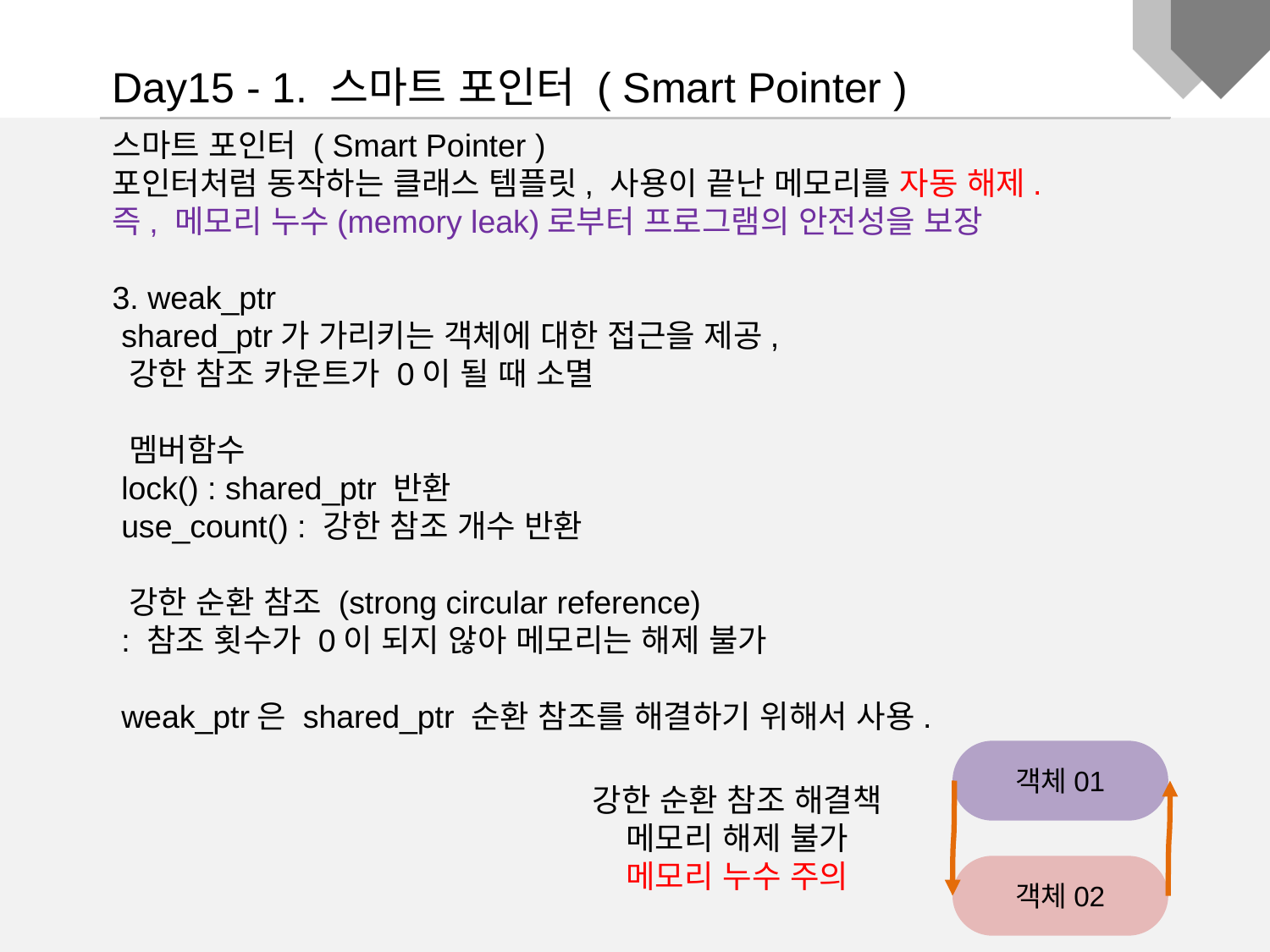

Day15 - 1. 스마트 포인터 ( Smart Pointer )
스마트 포인터 ( Smart Pointer )
포인터처럼 동작하는 클래스 템플릿, 사용이 끝난 메모리를 자동 해제.
즉, 메모리 누수(memory leak)로부터 프로그램의 안전성을 보장

3. weak_ptr
 shared_ptr가 가리키는 객체에 대한 접근을 제공,
 강한 참조 카운트가 0이 될 때 소멸

 멤버함수
 lock() : shared_ptr 반환
 use_count() : 강한 참조 개수 반환

 강한 순환 참조 (strong circular reference)
 : 참조 횟수가 0이 되지 않아 메모리는 해제 불가

 weak_ptr은 shared_ptr 순환 참조를 해결하기 위해서 사용.
객체01
객체02
강한 순환 참조 해결책
메모리 해제 불가
메모리 누수 주의